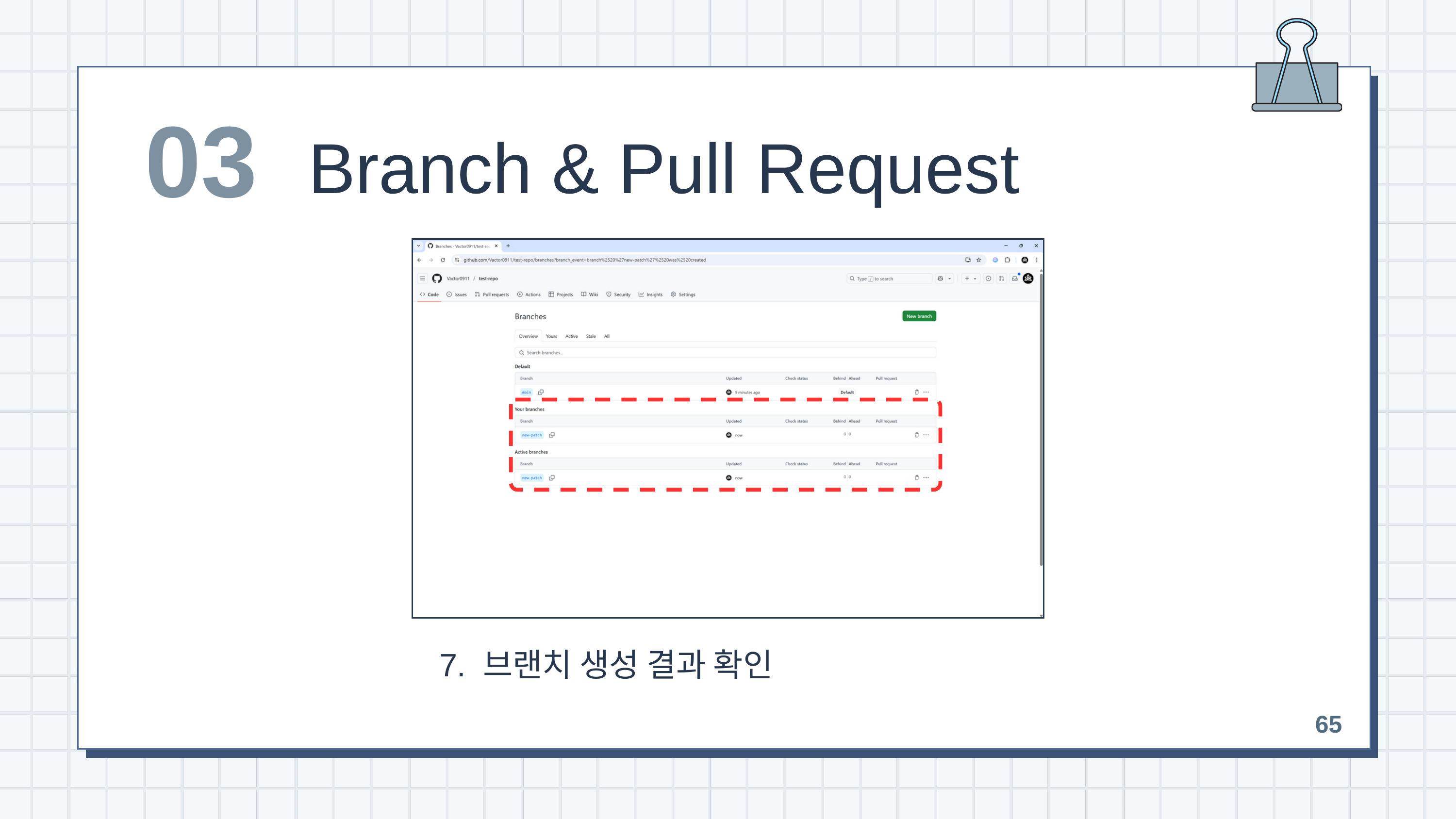

03
Branch & Pull Request

   7. 브랜치 생성 결과 확인
65